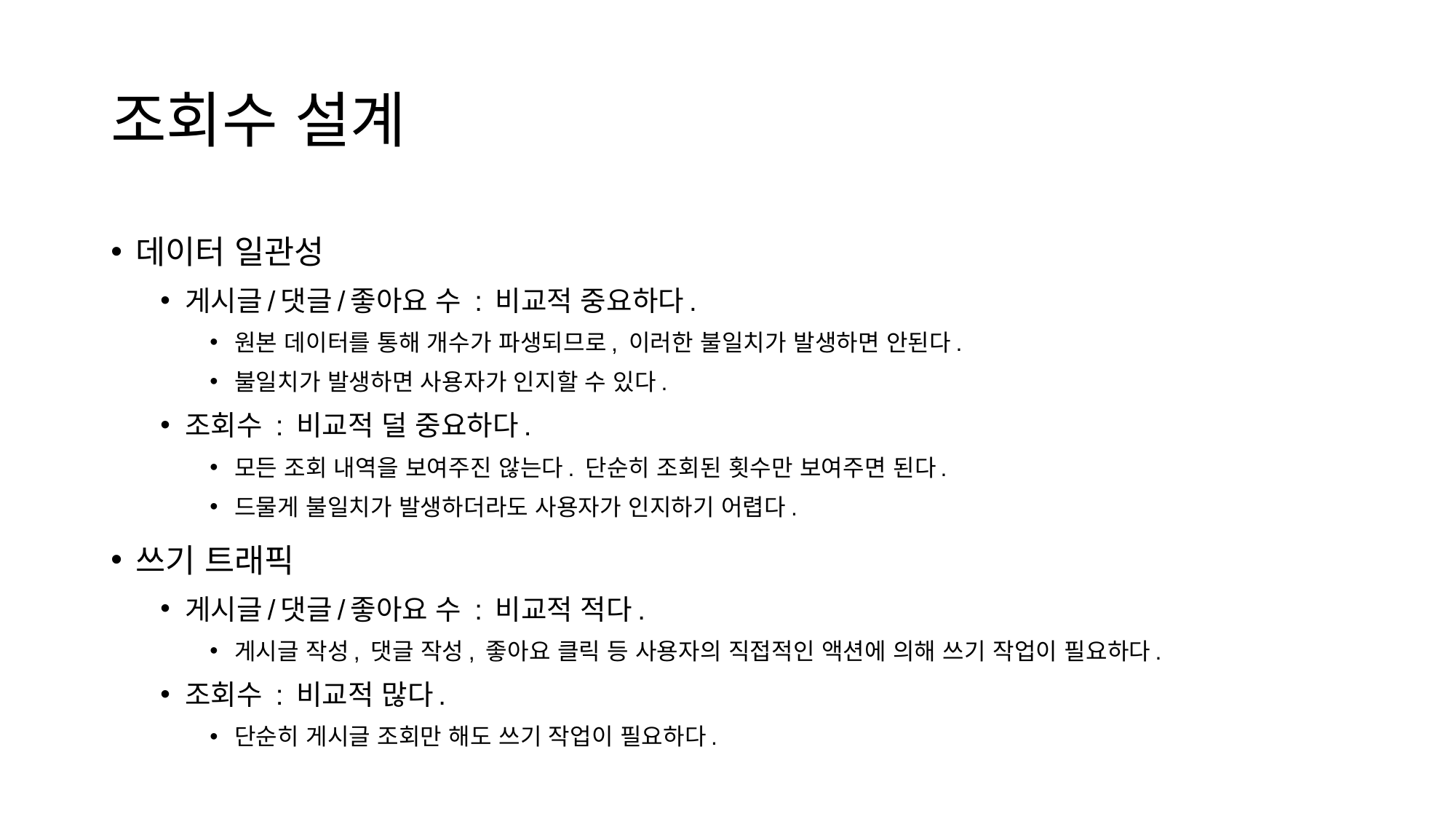

# 조회수 설계
데이터 일관성
게시글/댓글/좋아요 수 : 비교적 중요하다.
원본 데이터를 통해 개수가 파생되므로, 이러한 불일치가 발생하면 안된다.
불일치가 발생하면 사용자가 인지할 수 있다.
조회수 : 비교적 덜 중요하다.
모든 조회 내역을 보여주진 않는다. 단순히 조회된 횟수만 보여주면 된다.
드물게 불일치가 발생하더라도 사용자가 인지하기 어렵다.
쓰기 트래픽
게시글/댓글/좋아요 수 : 비교적 적다.
게시글 작성, 댓글 작성, 좋아요 클릭 등 사용자의 직접적인 액션에 의해 쓰기 작업이 필요하다.
조회수 : 비교적 많다.
단순히 게시글 조회만 해도 쓰기 작업이 필요하다.